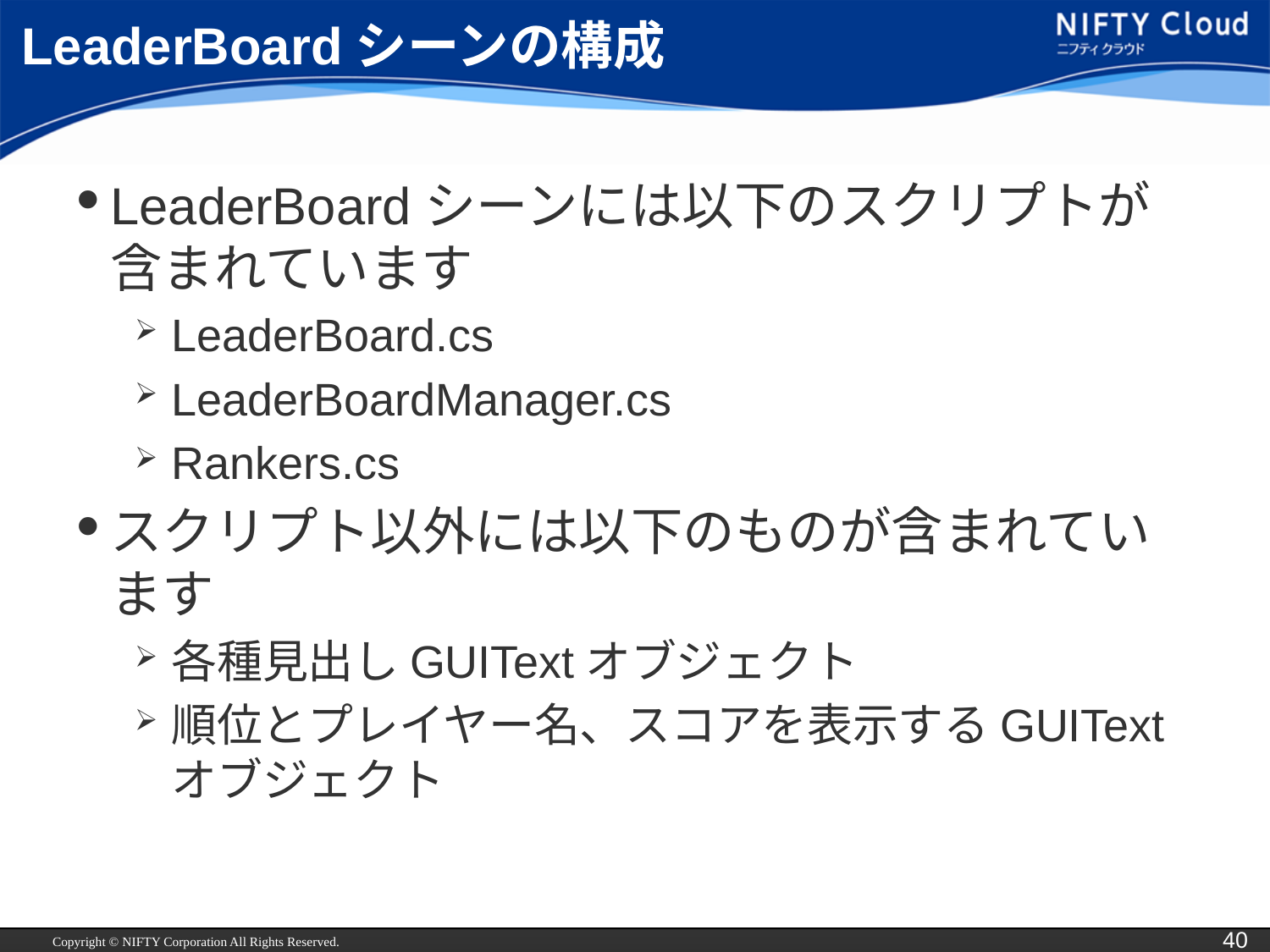

# LeaderBoardシーンの構成
LeaderBoardシーンには以下のスクリプトが含まれています
LeaderBoard.cs
LeaderBoardManager.cs
Rankers.cs
スクリプト以外には以下のものが含まれています
各種見出しGUITextオブジェクト
順位とプレイヤー名、スコアを表示するGUITextオブジェクト